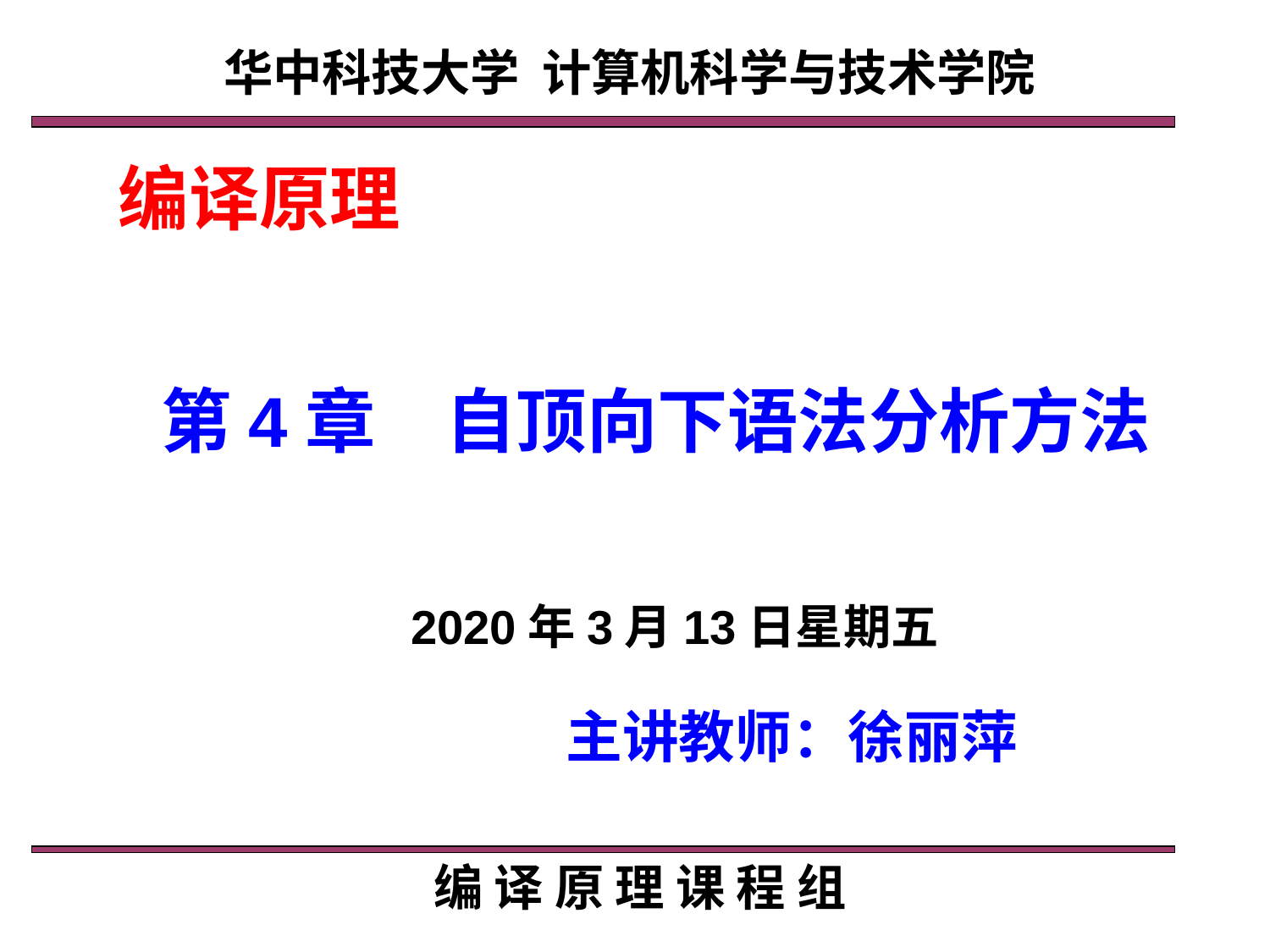

华中科技大学  计算机科学与技术学院
编译原理
# 第4章　自顶向下语法分析方法
2020年3月13日星期五
主讲教师：徐丽萍
编 译 原 理 课 程 组